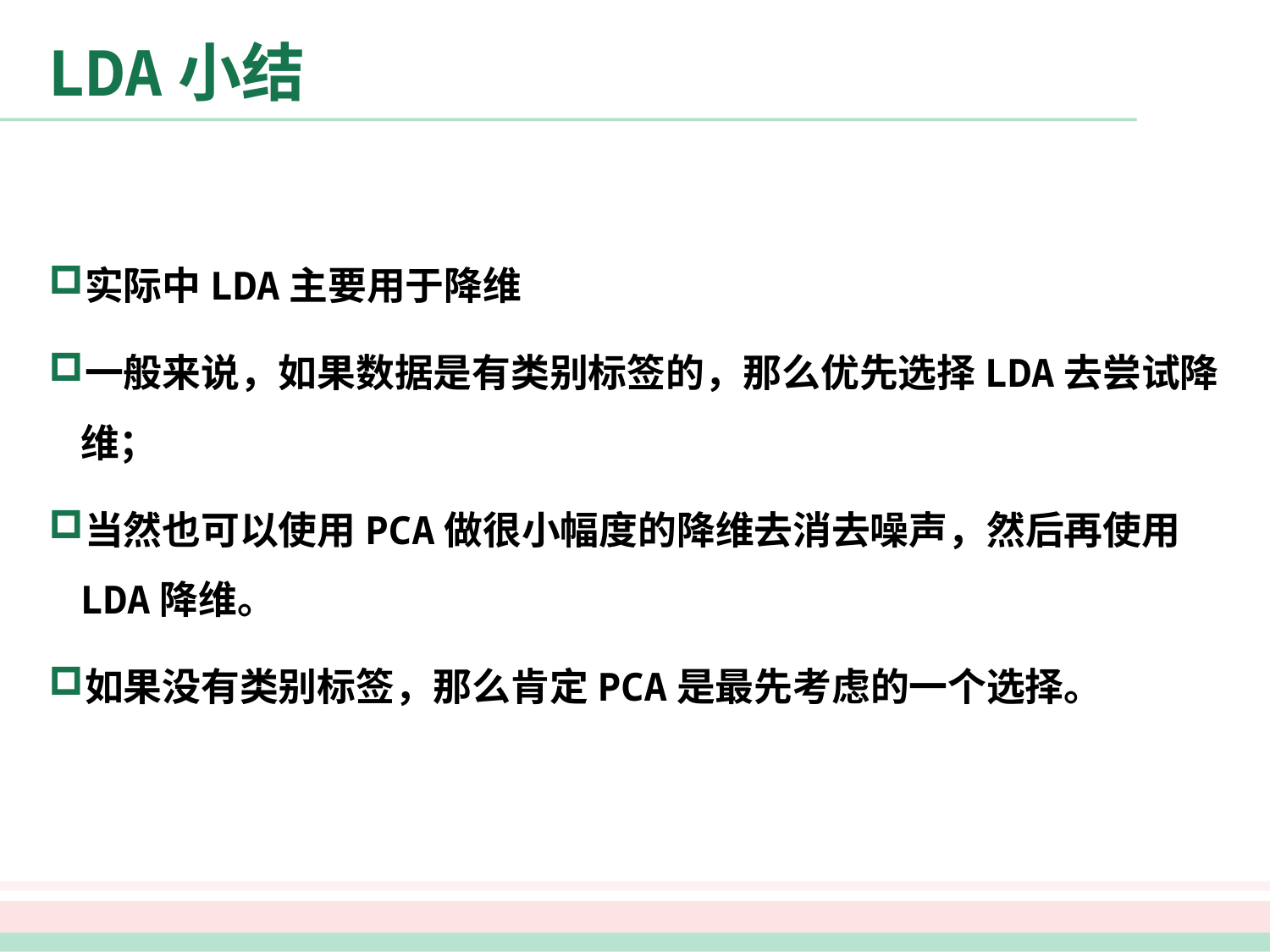

# LDA小结

实际中LDA主要用于降维
一般来说，如果数据是有类别标签的，那么优先选择LDA去尝试降维；
当然也可以使用PCA做很小幅度的降维去消去噪声，然后再使用LDA降维。
如果没有类别标签，那么肯定PCA是最先考虑的一个选择。